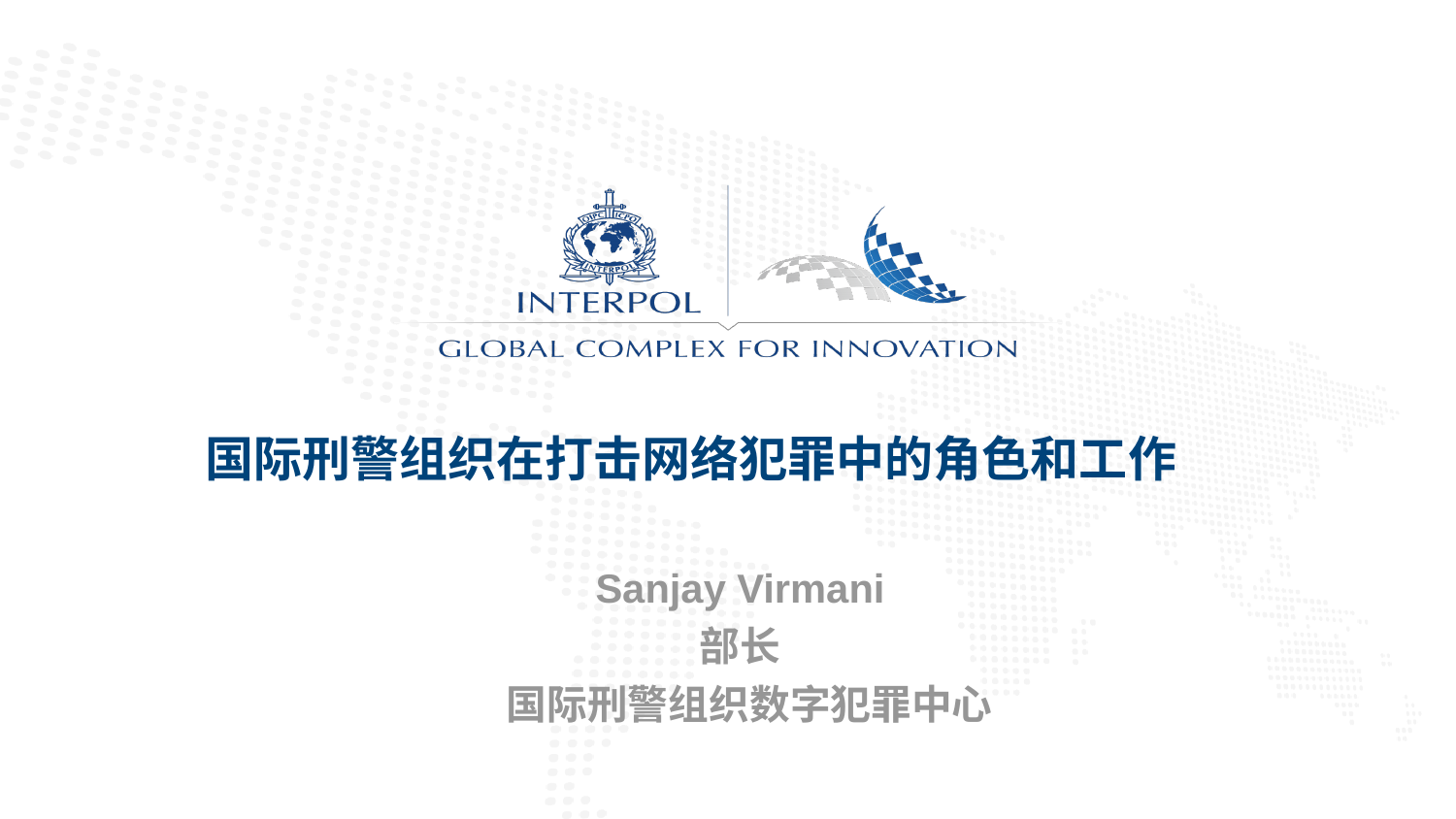

国际刑警组织在打击网络犯罪中的角色和工作
Sanjay Virmani
部长
 国际刑警组织数字犯罪中心